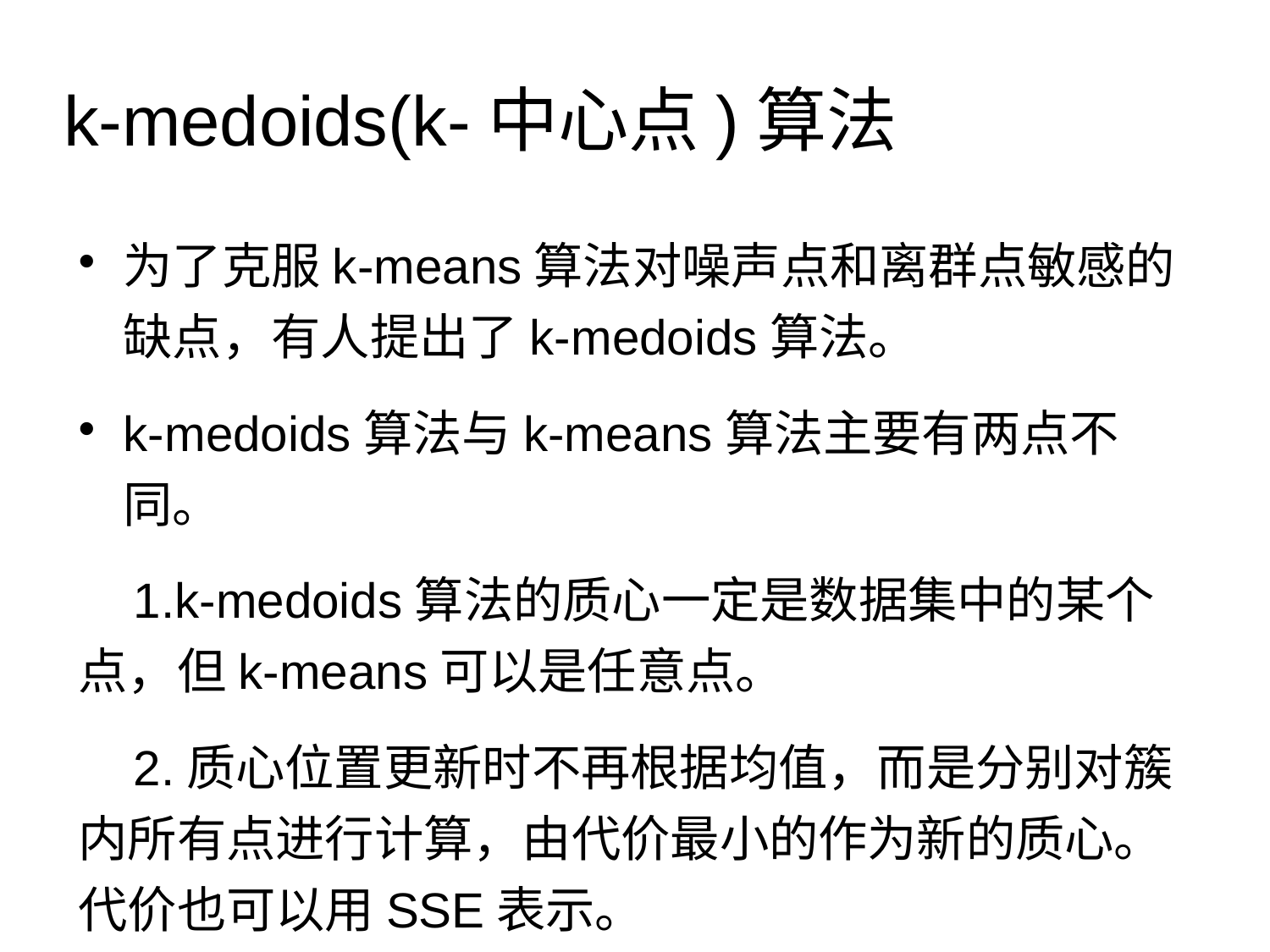

# k-medoids(k-中心点)算法
为了克服k-means算法对噪声点和离群点敏感的缺点，有人提出了k-medoids算法。
k-medoids算法与k-means算法主要有两点不同。
    1.k-medoids算法的质心一定是数据集中的某个点，但k-means可以是任意点。
    2.质心位置更新时不再根据均值，而是分别对簇内所有点进行计算，由代价最小的作为新的质心。代价也可以用SSE表示。